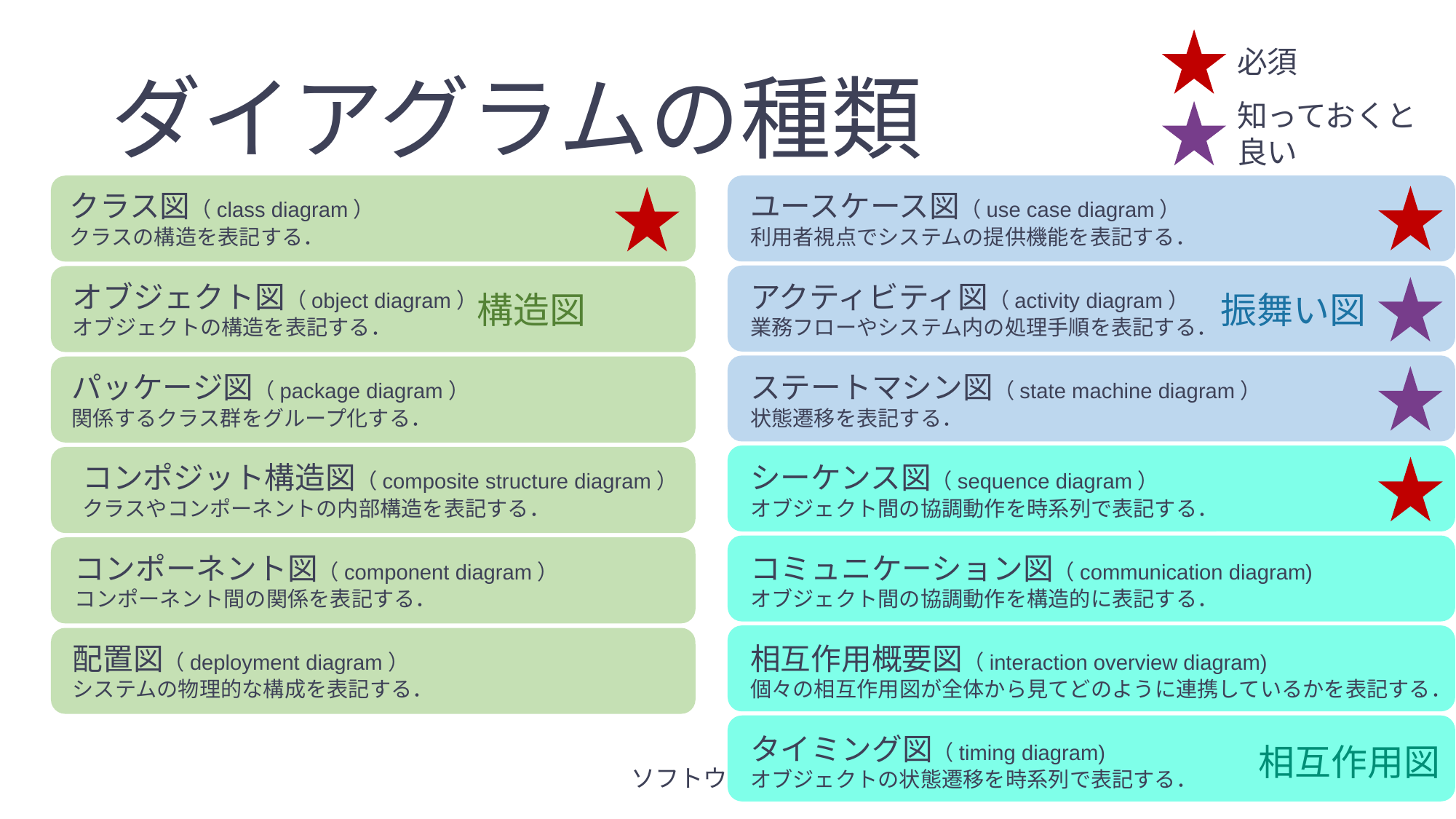

必須
# ダイアグラムの種類
知っておくと
良い

クラス図（class diagram）
クラスの構造を表記する．
ユースケース図（use case diagram）
利用者視点でシステムの提供機能を表記する．

オブジェクト図（object diagram）
オブジェクトの構造を表記する．
アクティビティ図（activity diagram）
業務フローやシステム内の処理手順を表記する．

構造図
振舞い図

パッケージ図（package diagram）
関係するクラス群をグループ化する．
ステートマシン図（state machine diagram）
状態遷移を表記する．

コンポジット構造図（composite structure diagram）
クラスやコンポーネントの内部構造を表記する．
シーケンス図（sequence diagram）
オブジェクト間の協調動作を時系列で表記する．

コンポーネント図（component diagram）
コンポーネント間の関係を表記する．
コミュニケーション図（communication diagram)
オブジェクト間の協調動作を構造的に表記する．

配置図（deployment diagram）
システムの物理的な構成を表記する．
相互作用概要図（interaction overview diagram)
個々の相互作用図が全体から見てどのように連携しているかを表記する．

タイミング図（timing diagram)
オブジェクトの状態遷移を時系列で表記する．
相互作用図
ソフトウェア設計
31